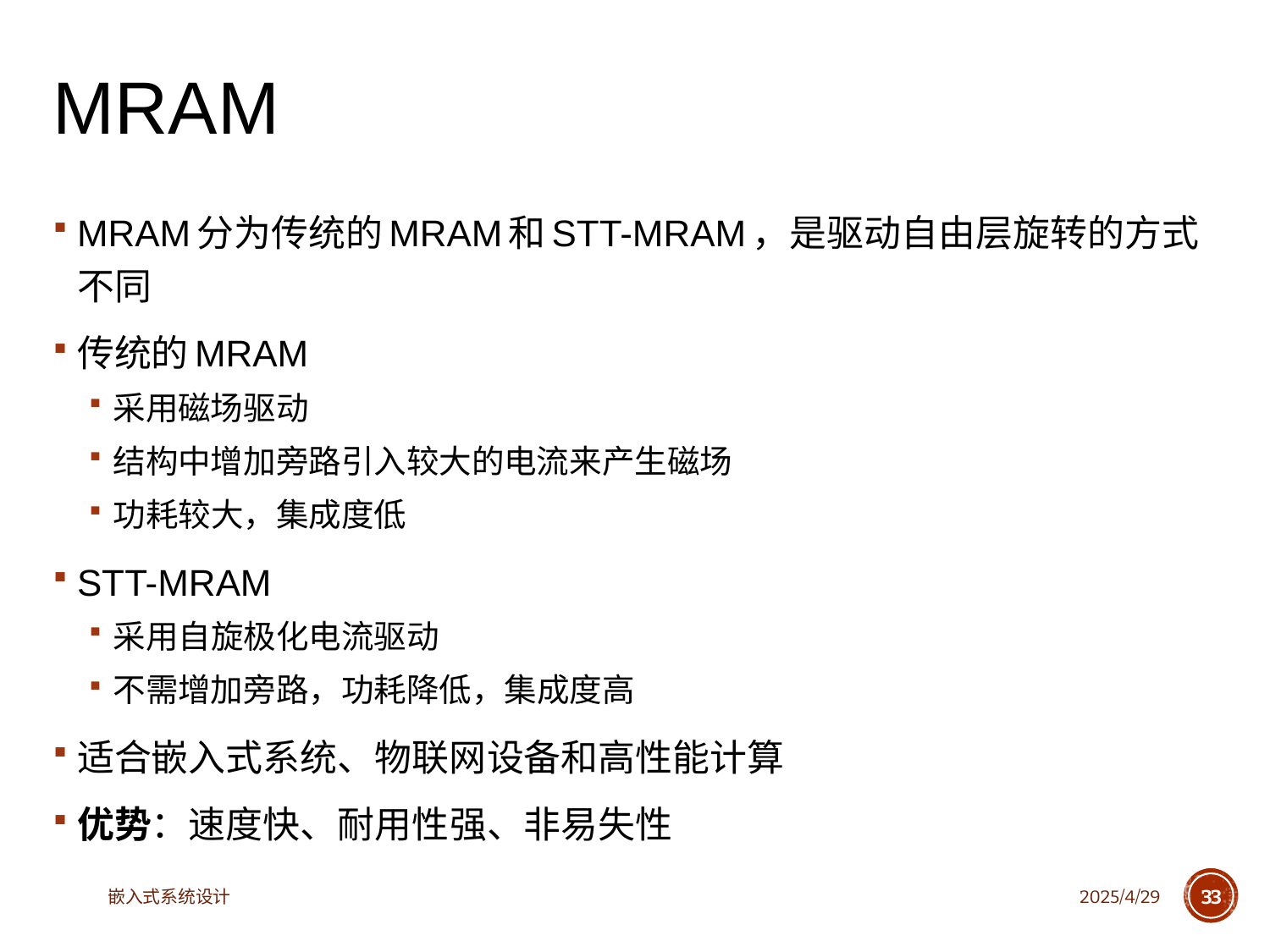

# MRAM
MRAM分为传统的MRAM和STT-MRAM，是驱动自由层旋转的方式不同
传统的MRAM
采用磁场驱动
结构中增加旁路引入较大的电流来产生磁场
功耗较大，集成度低
STT-MRAM
采用自旋极化电流驱动
不需增加旁路，功耗降低，集成度高
适合嵌入式系统、物联网设备和高性能计算
优势：速度快、耐用性强、非易失性

嵌入式系统设计
2025/4/29
33